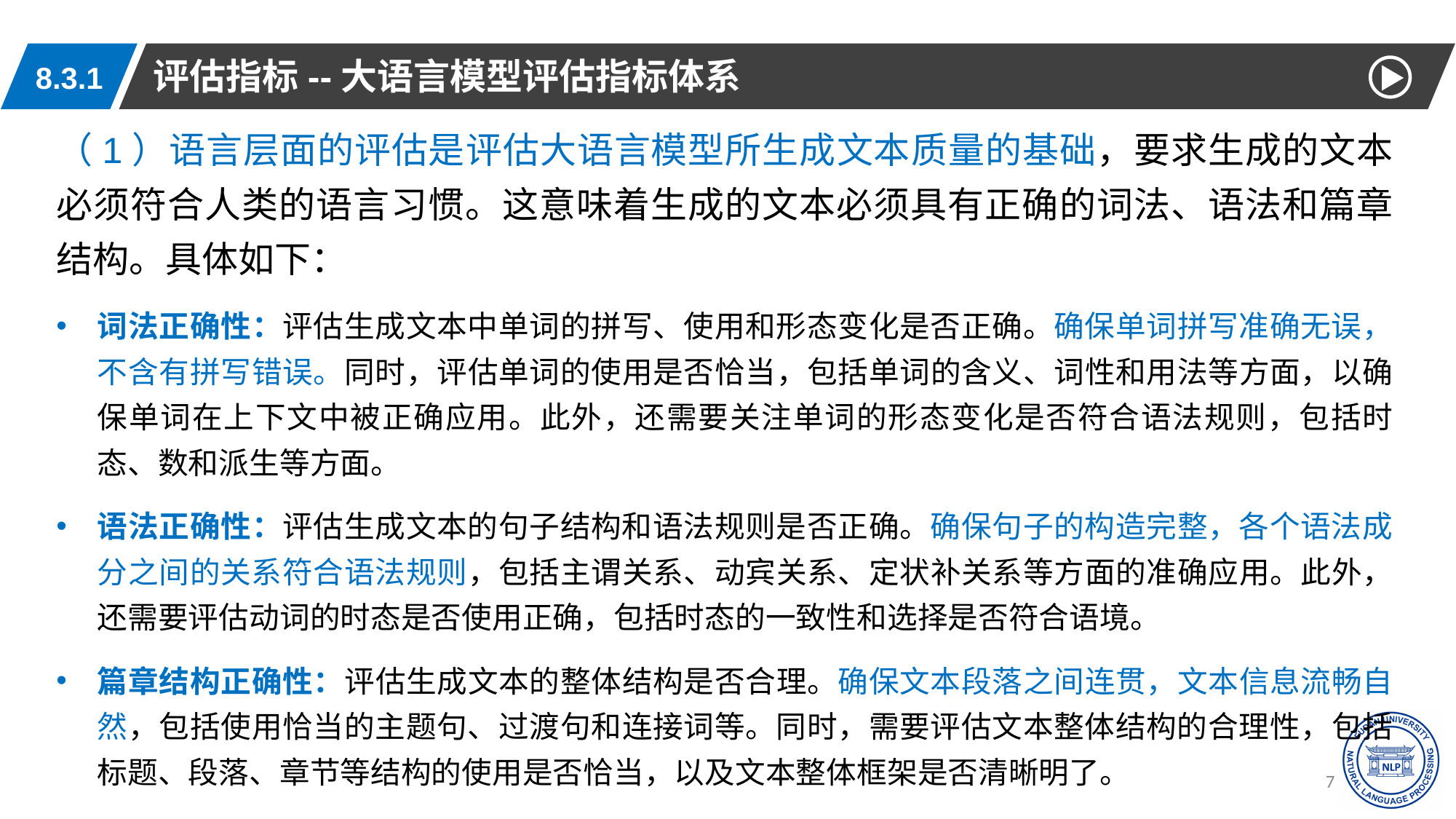

评估指标--大语言模型评估指标体系
8.3.1

（1）语言层面的评估是评估大语言模型所生成文本质量的基础，要求生成的文本必须符合人类的语言习惯。这意味着生成的文本必须具有正确的词法、语法和篇章结构。具体如下：
词法正确性：评估生成文本中单词的拼写、使用和形态变化是否正确。确保单词拼写准确无误，不含有拼写错误。同时，评估单词的使用是否恰当，包括单词的含义、词性和用法等方面，以确保单词在上下文中被正确应用。此外，还需要关注单词的形态变化是否符合语法规则，包括时态、数和派生等方面。
语法正确性：评估生成文本的句子结构和语法规则是否正确。确保句子的构造完整，各个语法成分之间的关系符合语法规则，包括主谓关系、动宾关系、定状补关系等方面的准确应用。此外，还需要评估动词的时态是否使用正确，包括时态的一致性和选择是否符合语境。
篇章结构正确性：评估生成文本的整体结构是否合理。确保文本段落之间连贯，文本信息流畅自然，包括使用恰当的主题句、过渡句和连接词等。同时，需要评估文本整体结构的合理性，包括标题、段落、章节等结构的使用是否恰当，以及文本整体框架是否清晰明了。
71